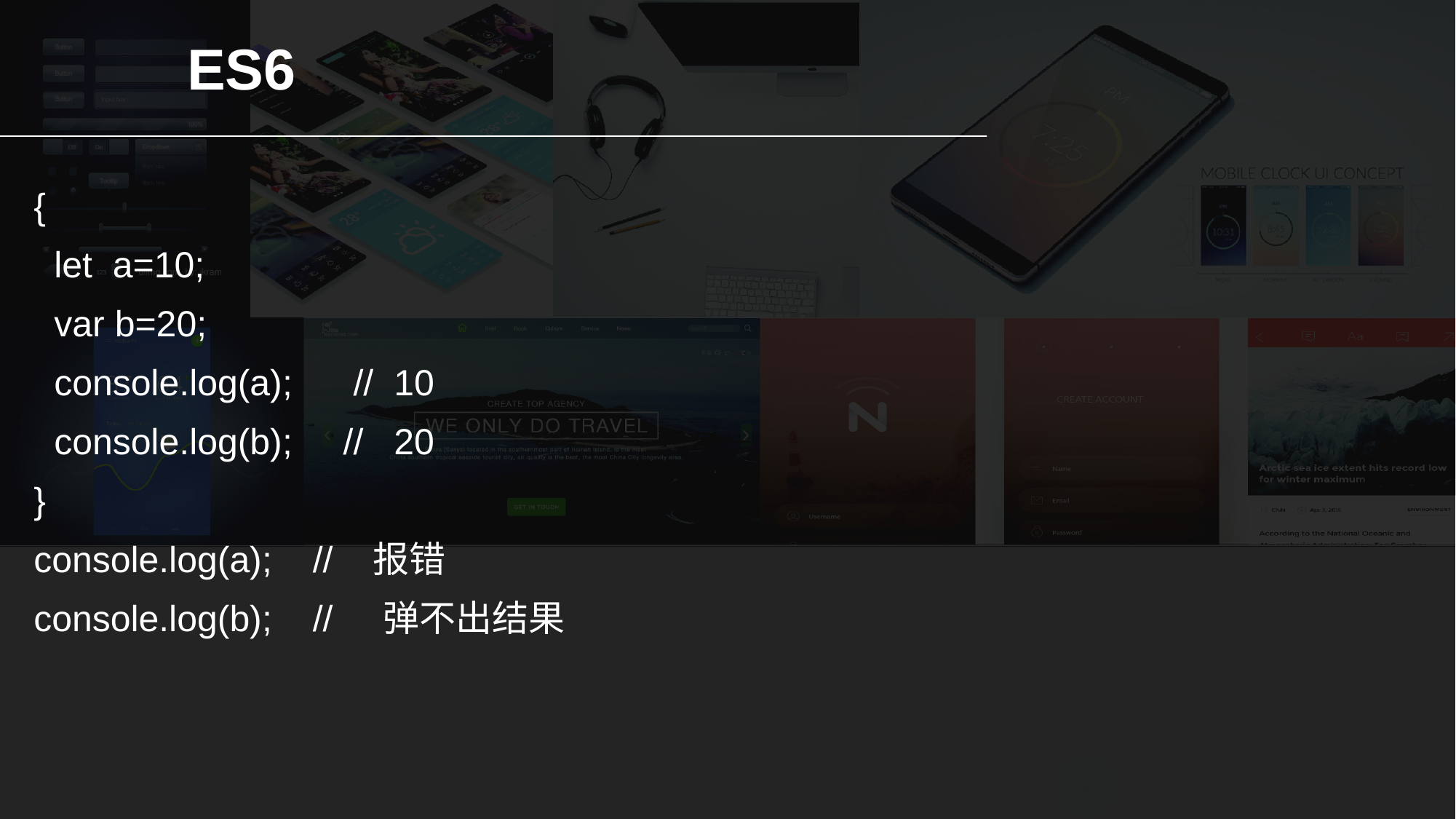

ES6

{
  let  a=10;
  var b=20;
  console.log(a);      //  10
  console.log(b);     //   20
}
console.log(a);    //   报错
console.log(b);    //    弹不出结果